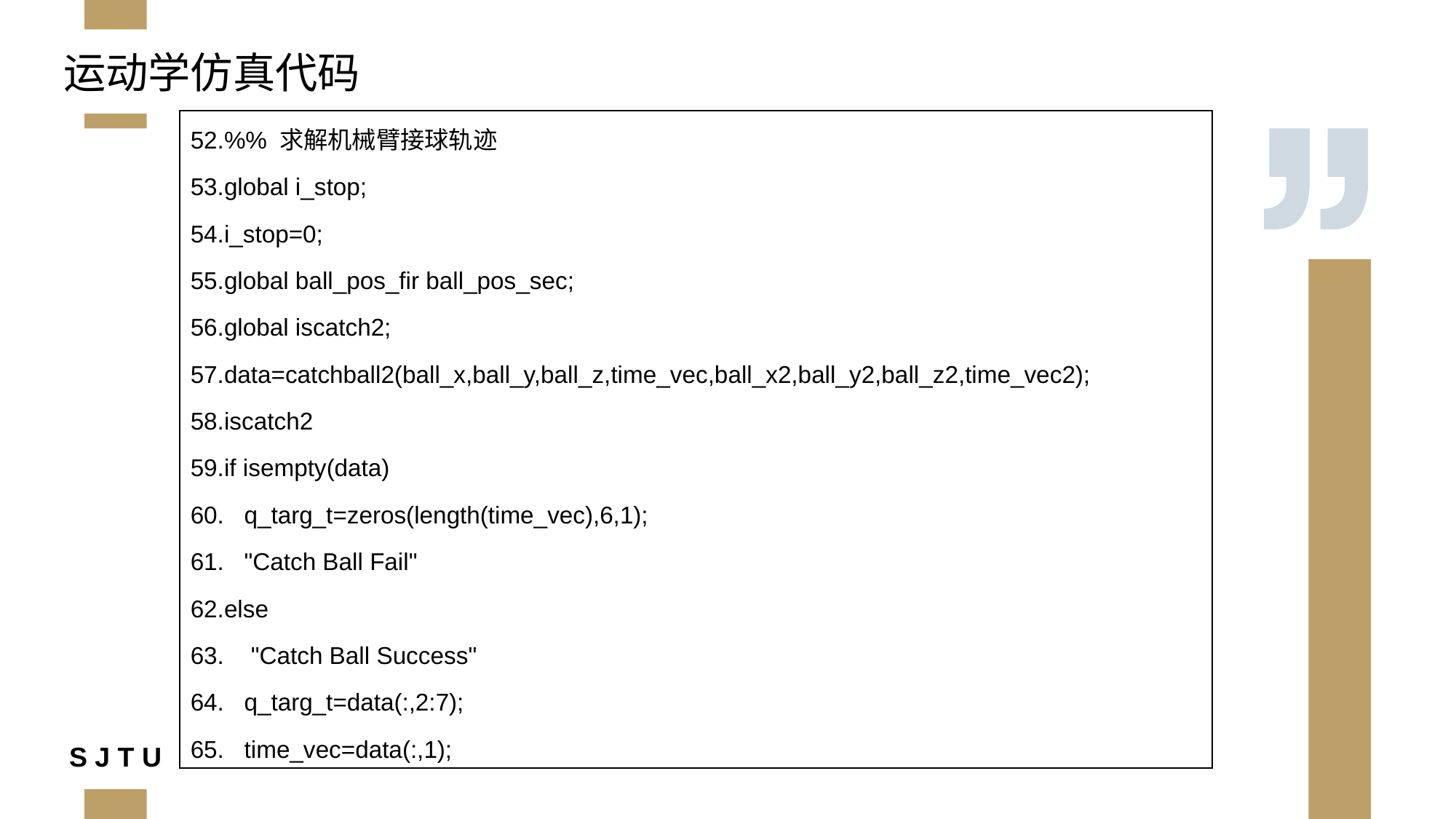

运动学仿真代码
52.%% 求解机械臂接球轨迹
53.global i_stop;
54.i_stop=0;
55.global ball_pos_fir ball_pos_sec;
56.global iscatch2;
57.data=catchball2(ball_x,ball_y,ball_z,time_vec,ball_x2,ball_y2,ball_z2,time_vec2);
58.iscatch2
59.if isempty(data)
60.   q_targ_t=zeros(length(time_vec),6,1);
61.   "Catch Ball Fail"
62.else
63.    "Catch Ball Success"
64.   q_targ_t=data(:,2:7);
65.   time_vec=data(:,1);
24